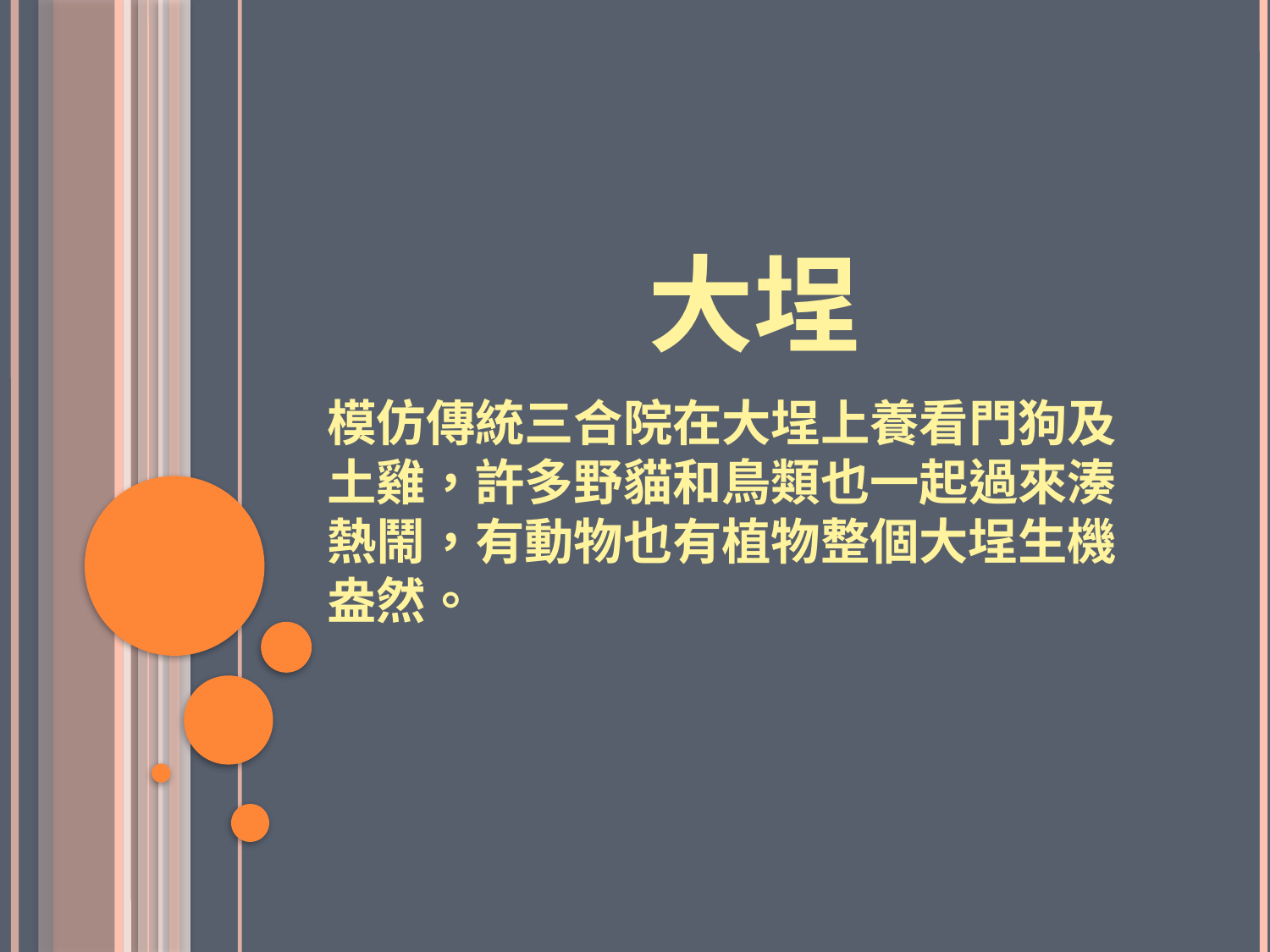

# 大埕
模仿傳統三合院在大埕上養看門狗及土雞，許多野貓和鳥類也一起過來湊熱鬧，有動物也有植物整個大埕生機盎然。